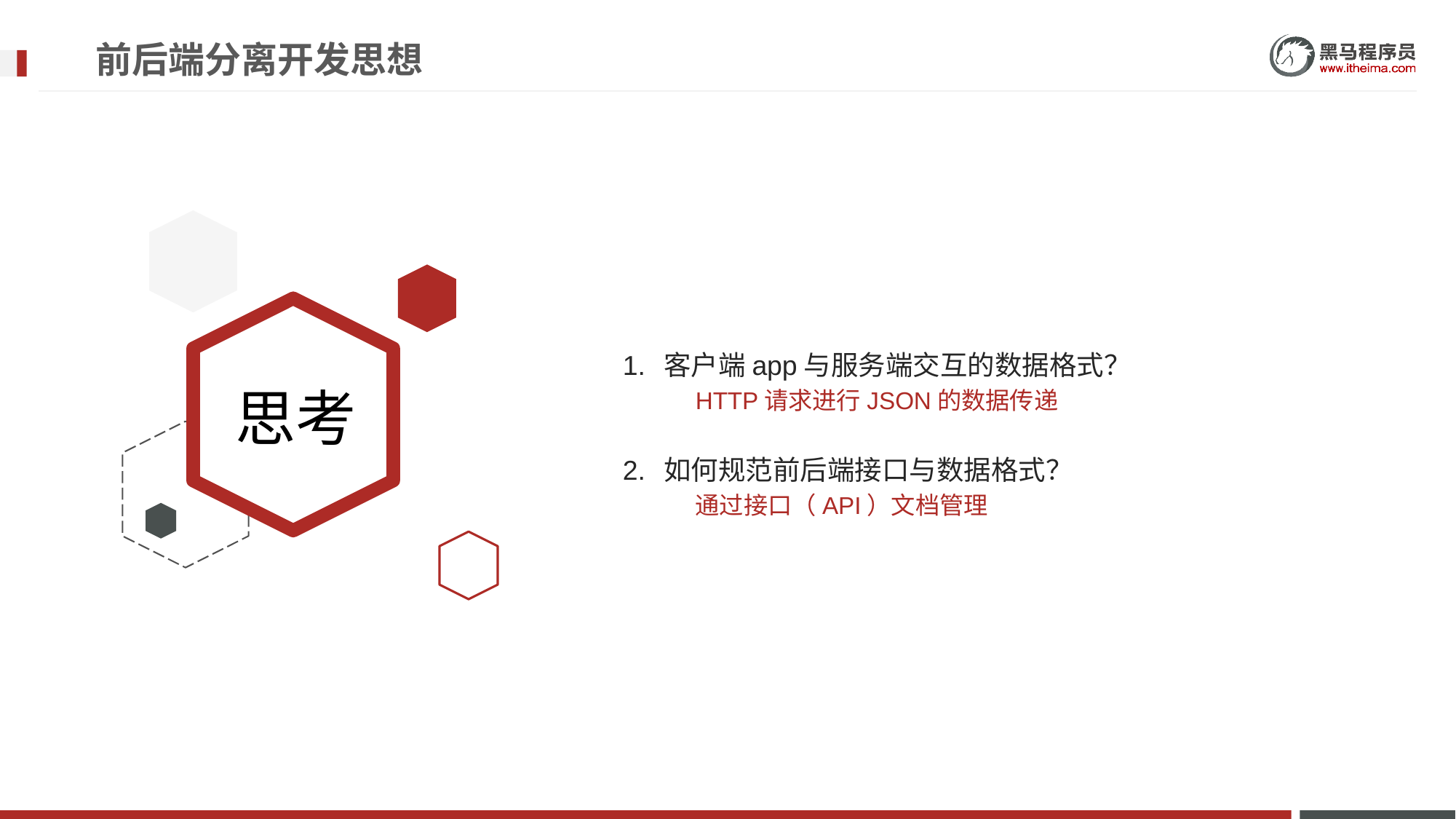

# 前后端分离开发思想
客户端app与服务端交互的数据格式？
HTTP请求进行JSON的数据传递
如何规范前后端接口与数据格式？
通过接口（API）文档管理